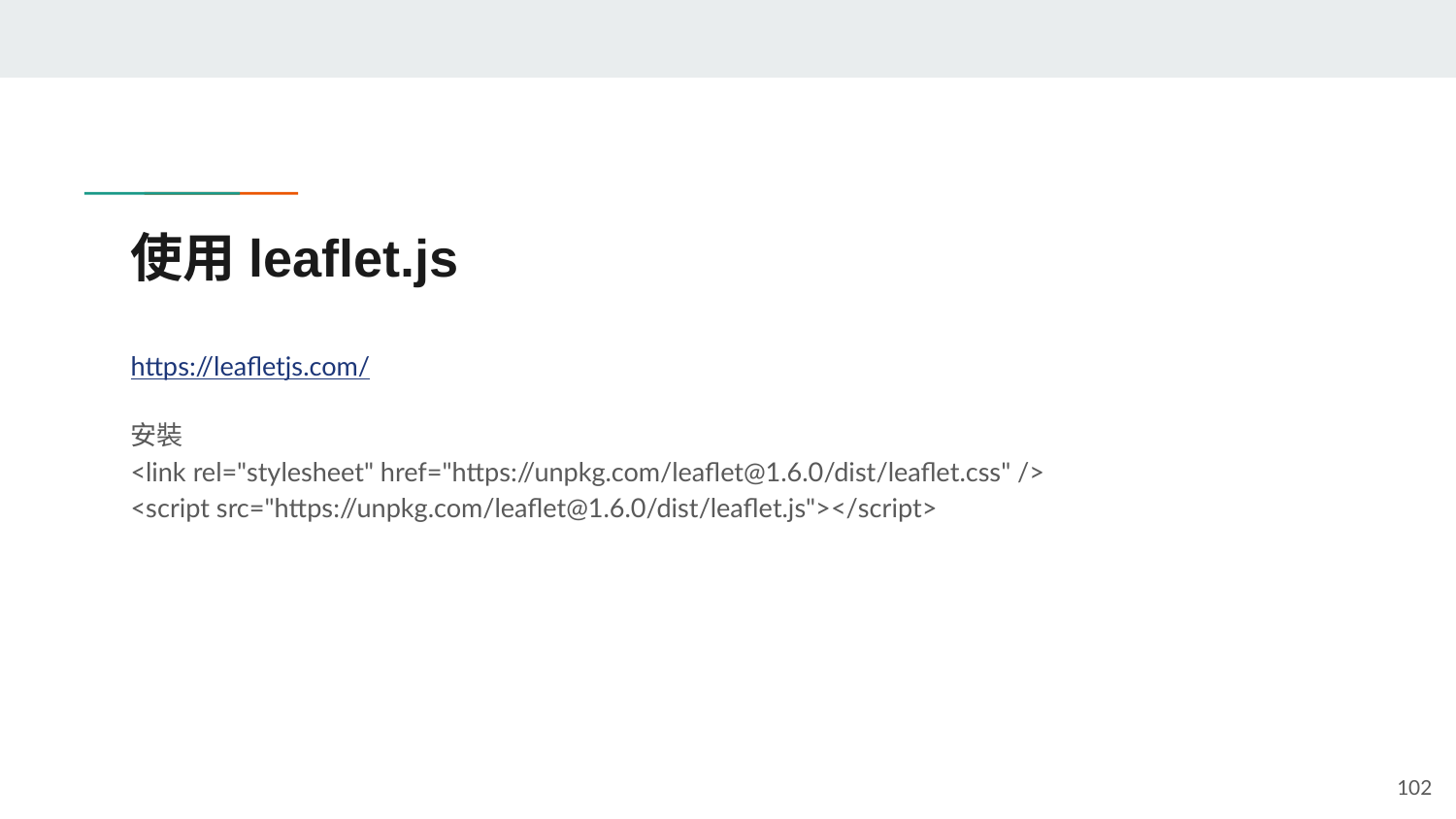

# 使用leaflet.js
https://leafletjs.com/
安裝
<link rel="stylesheet" href="https://unpkg.com/leaflet@1.6.0/dist/leaflet.css" />
<script src="https://unpkg.com/leaflet@1.6.0/dist/leaflet.js"></script>

102